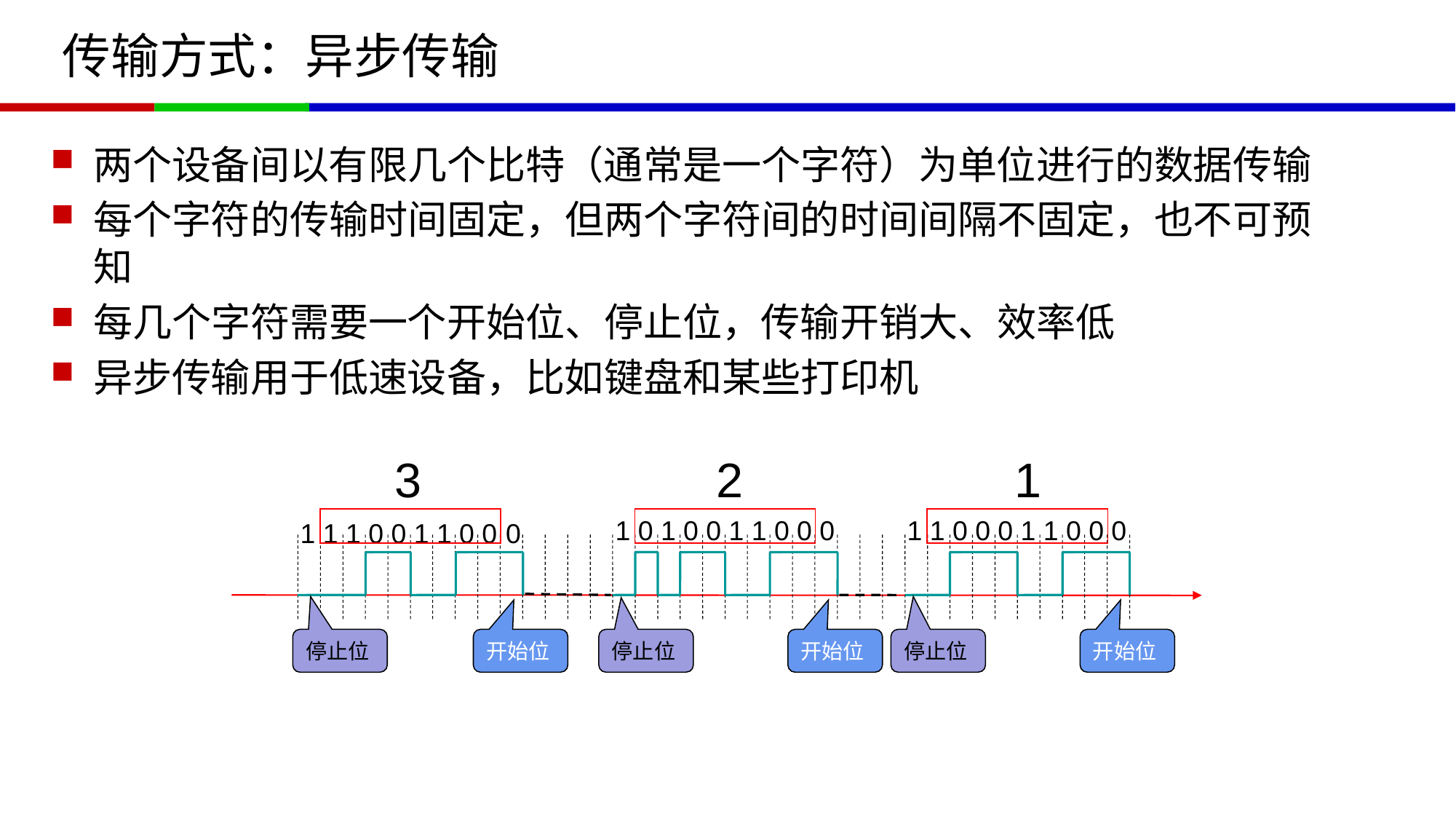

# 传输方式：异步传输
两个设备间以有限几个比特（通常是一个字符）为单位进行的数据传输
每个字符的传输时间固定，但两个字符间的时间间隔不固定，也不可预知
每几个字符需要一个开始位、停止位，传输开销大、效率低
异步传输用于低速设备，比如键盘和某些打印机

3
2
1
1 1 1 0 0 1 1 0 0 0
1 0 1 0 0 1 1 0 0 0
1 1 0 0 0 1 1 0 0 0

停止位
开始位
停止位
开始位
停止位
开始位
32